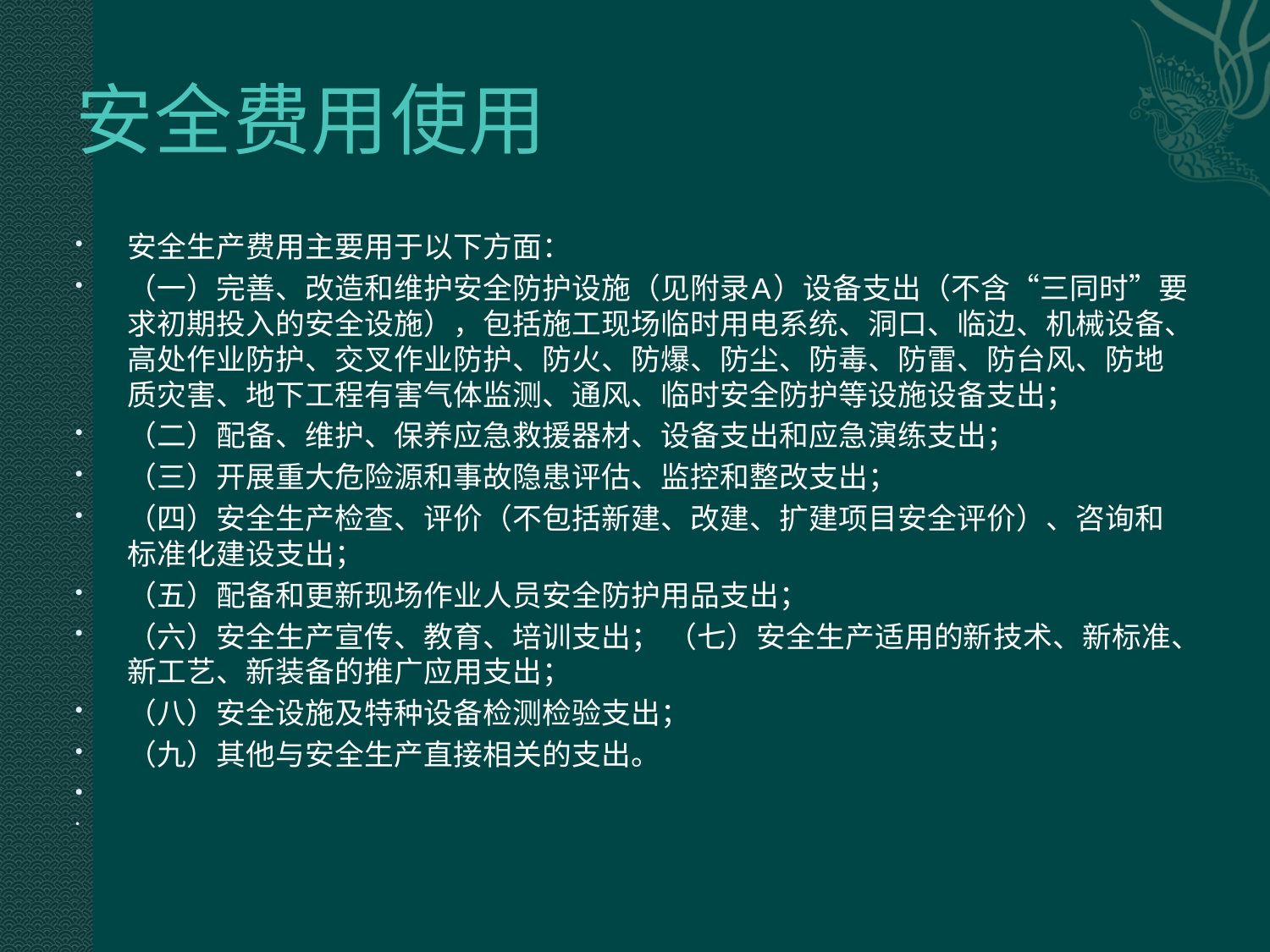

# 安全费用使用
安全生产费用主要用于以下方面：
（一）完善、改造和维护安全防护设施（见附录A）设备支出（不含“三同时”要求初期投入的安全设施），包括施工现场临时用电系统、洞口、临边、机械设备、高处作业防护、交叉作业防护、防火、防爆、防尘、防毒、防雷、防台风、防地质灾害、地下工程有害气体监测、通风、临时安全防护等设施设备支出；
（二）配备、维护、保养应急救援器材、设备支出和应急演练支出；
（三）开展重大危险源和事故隐患评估、监控和整改支出；
（四）安全生产检查、评价（不包括新建、改建、扩建项目安全评价）、咨询和标准化建设支出；
（五）配备和更新现场作业人员安全防护用品支出；
（六）安全生产宣传、教育、培训支出； （七）安全生产适用的新技术、新标准、新工艺、新装备的推广应用支出；
（八）安全设施及特种设备检测检验支出；
（九）其他与安全生产直接相关的支出。